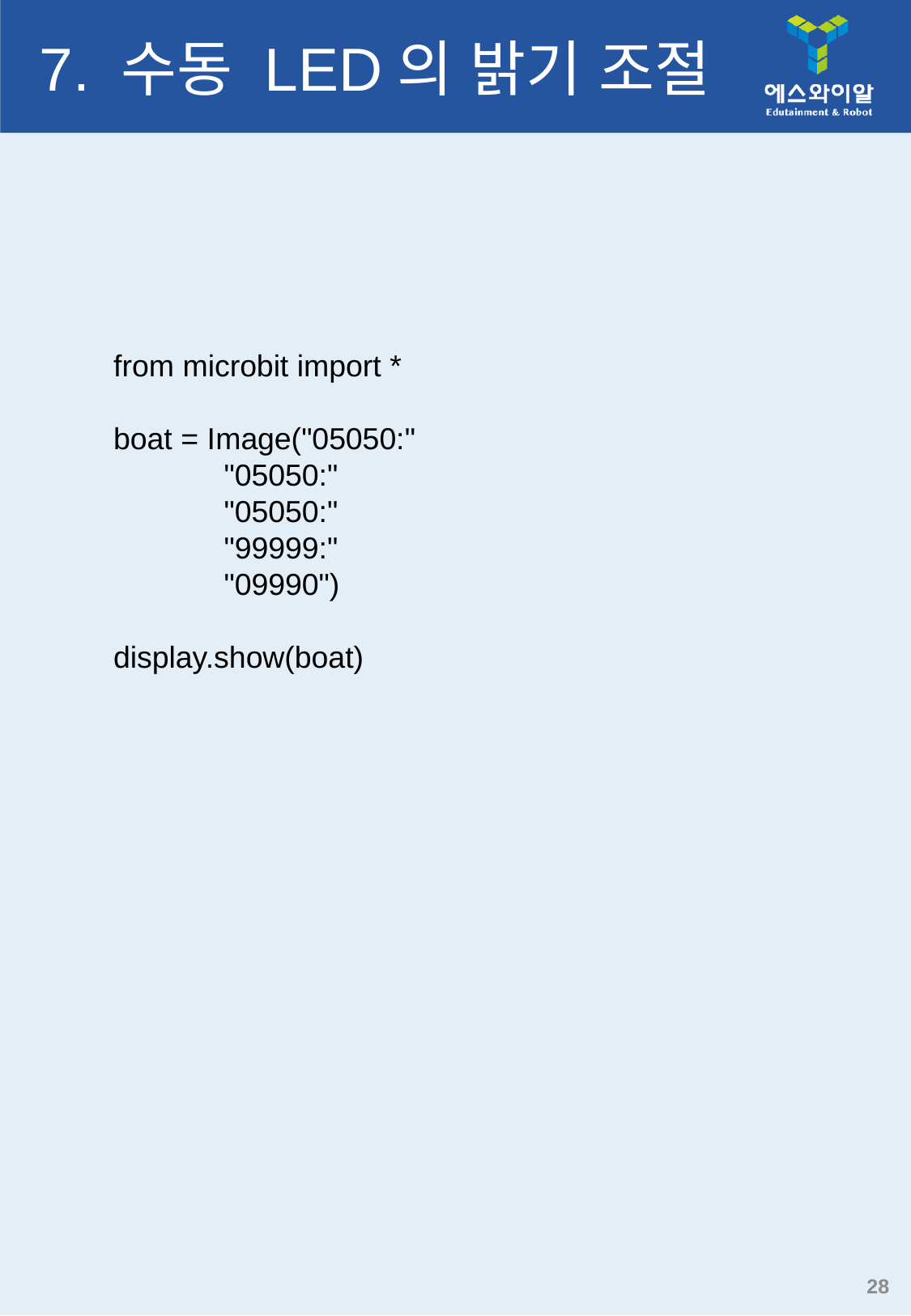

# 7. 수동 LED의 밝기 조절

from microbit import *
boat = Image("05050:"
             "05050:"
             "05050:"
             "99999:"
             "09990")
display.show(boat)

28